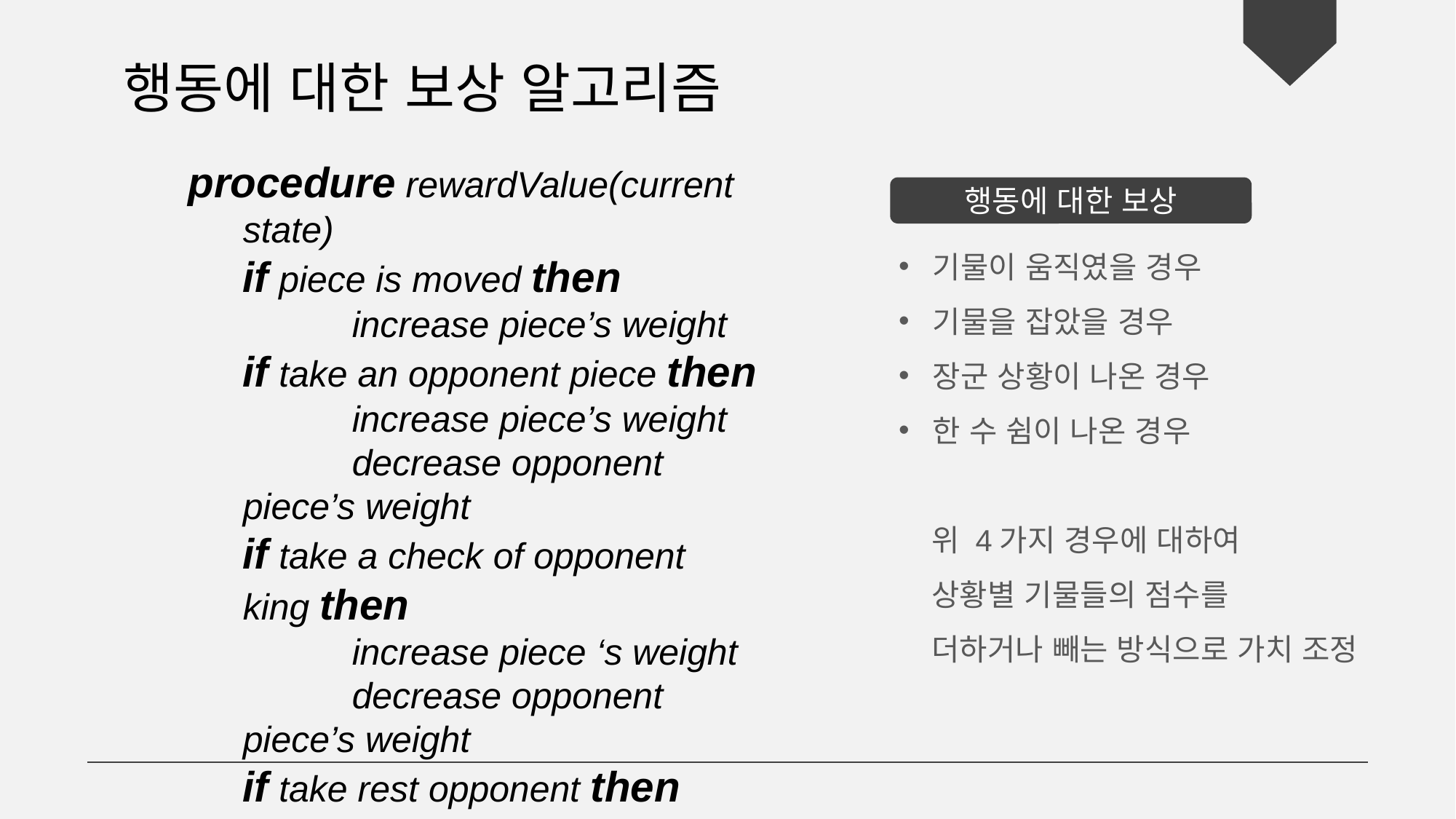

행동에 대한 보상 알고리즘
procedure rewardValue(current state)
	if piece is moved then
		increase piece’s weight
	if take an opponent piece then
		increase piece’s weight
		decrease opponent piece’s weight
	if take a check of opponent king then
		increase piece ‘s weight
		decrease opponent piece’s weight
	if take rest opponent then
		increase piece’s weight
end evaluate current state’s value
행동에 대한 보상
기물이 움직였을 경우
기물을 잡았을 경우
장군 상황이 나온 경우
한 수 쉼이 나온 경우

   위 4가지 경우에 대하여
   상황별 기물들의 점수를
   더하거나 빼는 방식으로 가치 조정